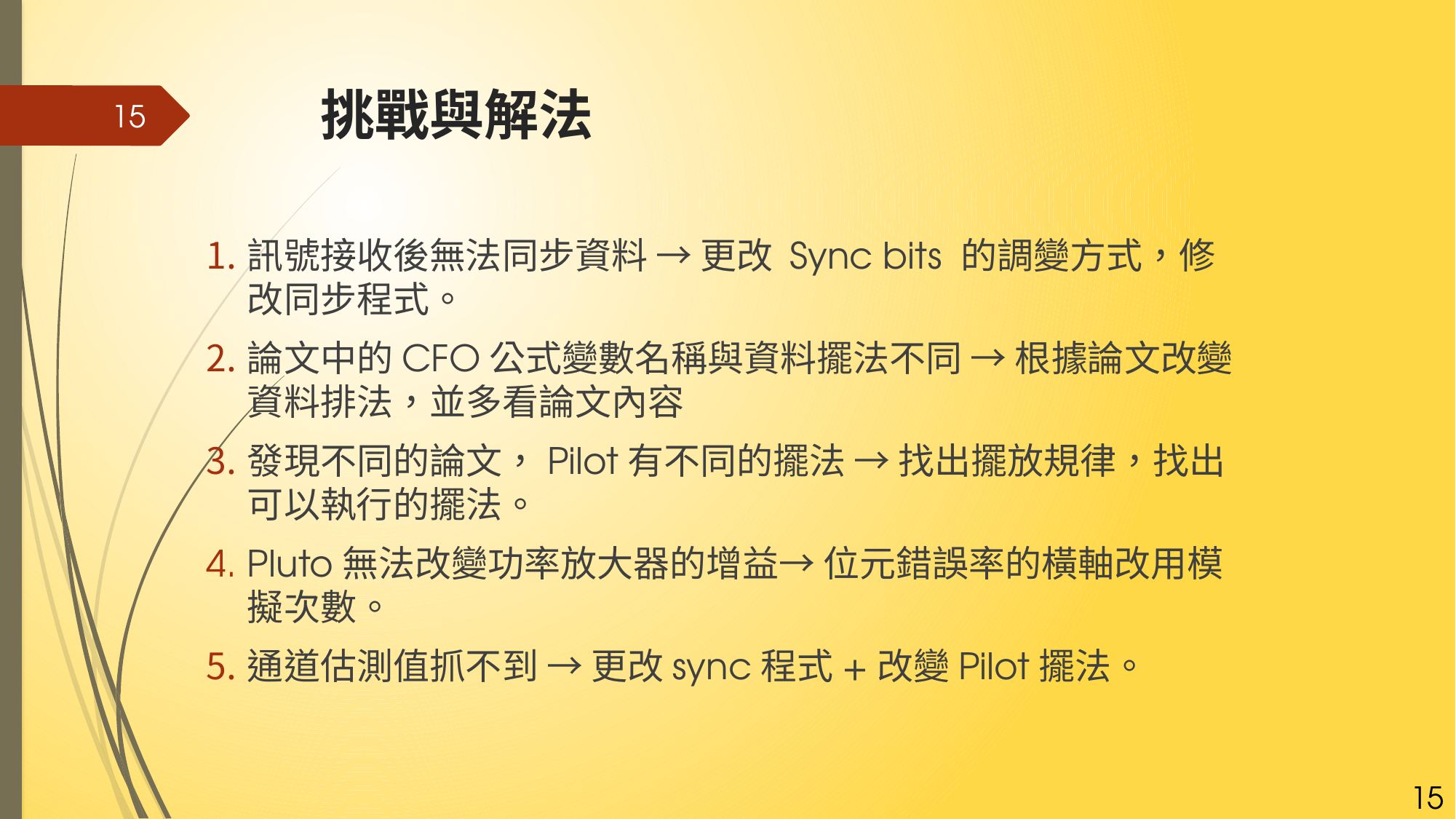

# 挑戰與解法
15
訊號接收後無法同步資料 → 更改 Sync bits 的調變方式，修改同步程式。
論文中的CFO公式變數名稱與資料擺法不同 → 根據論文改變資料排法，並多看論文內容
發現不同的論文，Pilot有不同的擺法 → 找出擺放規律，找出可以執行的擺法。
Pluto無法改變功率放大器的增益→ 位元錯誤率的橫軸改用模擬次數。
通道估測值抓不到 → 更改sync程式+改變Pilot擺法。
15